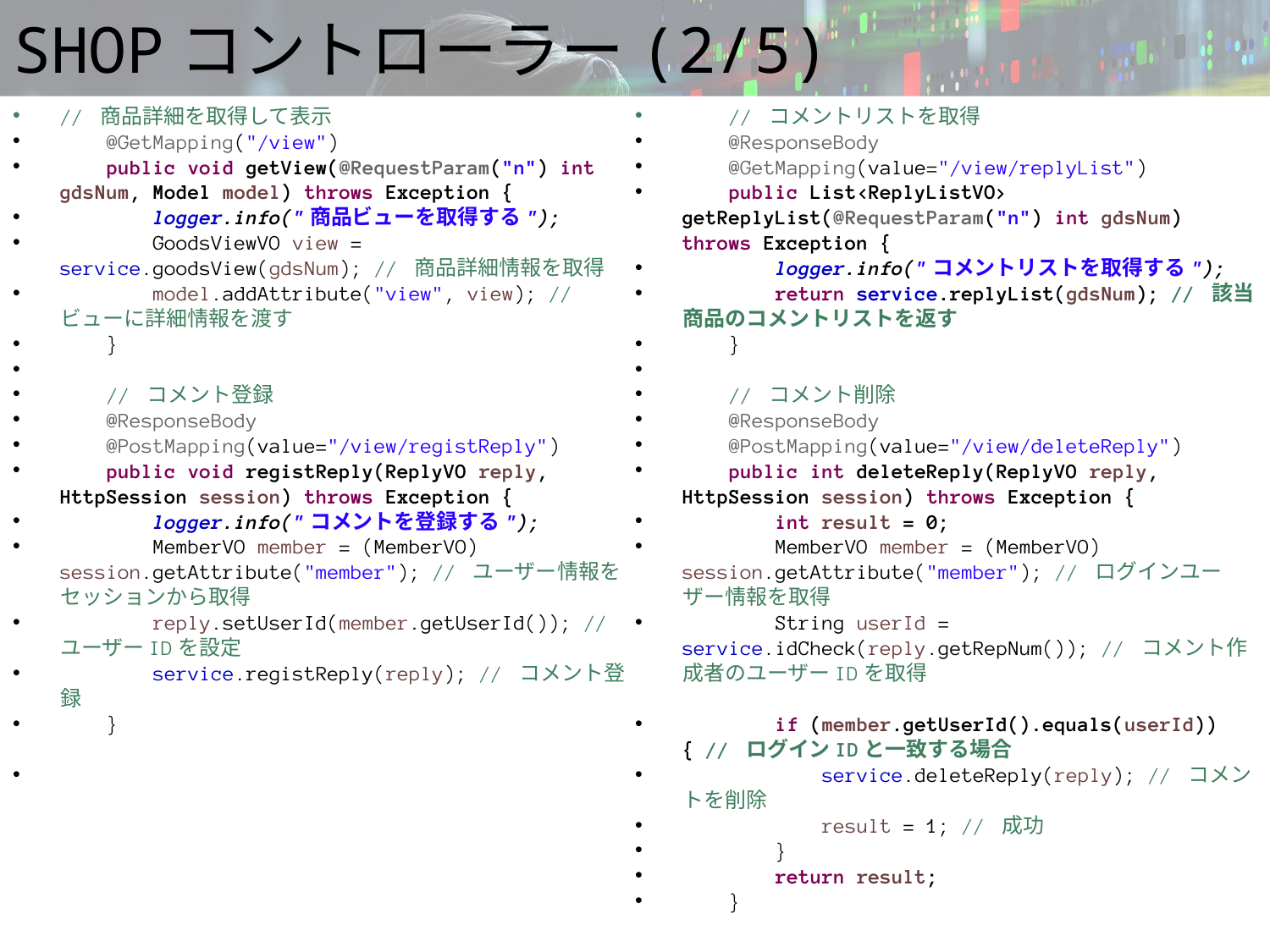

# SHOPコントローラー(2/5)
// 商品詳細を取得して表示
    @GetMapping("/view")
    public void getView(@RequestParam("n") int gdsNum, Model model) throws Exception {
        logger.info("商品ビューを取得する");
        GoodsViewVO view = service.goodsView(gdsNum); // 商品詳細情報を取得
        model.addAttribute("view", view); // ビューに詳細情報を渡す
    }

    // コメント登録
    @ResponseBody
    @PostMapping(value="/view/registReply")
    public void registReply(ReplyVO reply, HttpSession session) throws Exception {
        logger.info("コメントを登録する");
        MemberVO member = (MemberVO) session.getAttribute("member"); // ユーザー情報をセッションから取得
        reply.setUserId(member.getUserId()); // ユーザーIDを設定
        service.registReply(reply); // コメント登録
    }

    // コメントリストを取得
    @ResponseBody
    @GetMapping(value="/view/replyList")
    public List<ReplyListVO> getReplyList(@RequestParam("n") int gdsNum) throws Exception {
        logger.info("コメントリストを取得する");
        return service.replyList(gdsNum); // 該当商品のコメントリストを返す
    }

    // コメント削除
    @ResponseBody
    @PostMapping(value="/view/deleteReply")
    public int deleteReply(ReplyVO reply, HttpSession session) throws Exception {
        int result = 0;
        MemberVO member = (MemberVO) session.getAttribute("member"); // ログインユーザー情報を取得
        String userId = service.idCheck(reply.getRepNum()); // コメント作成者のユーザーIDを取得

        if (member.getUserId().equals(userId)) { // ログインIDと一致する場合
            service.deleteReply(reply); // コメントを削除
            result = 1; // 成功
        }
        return result;
    }